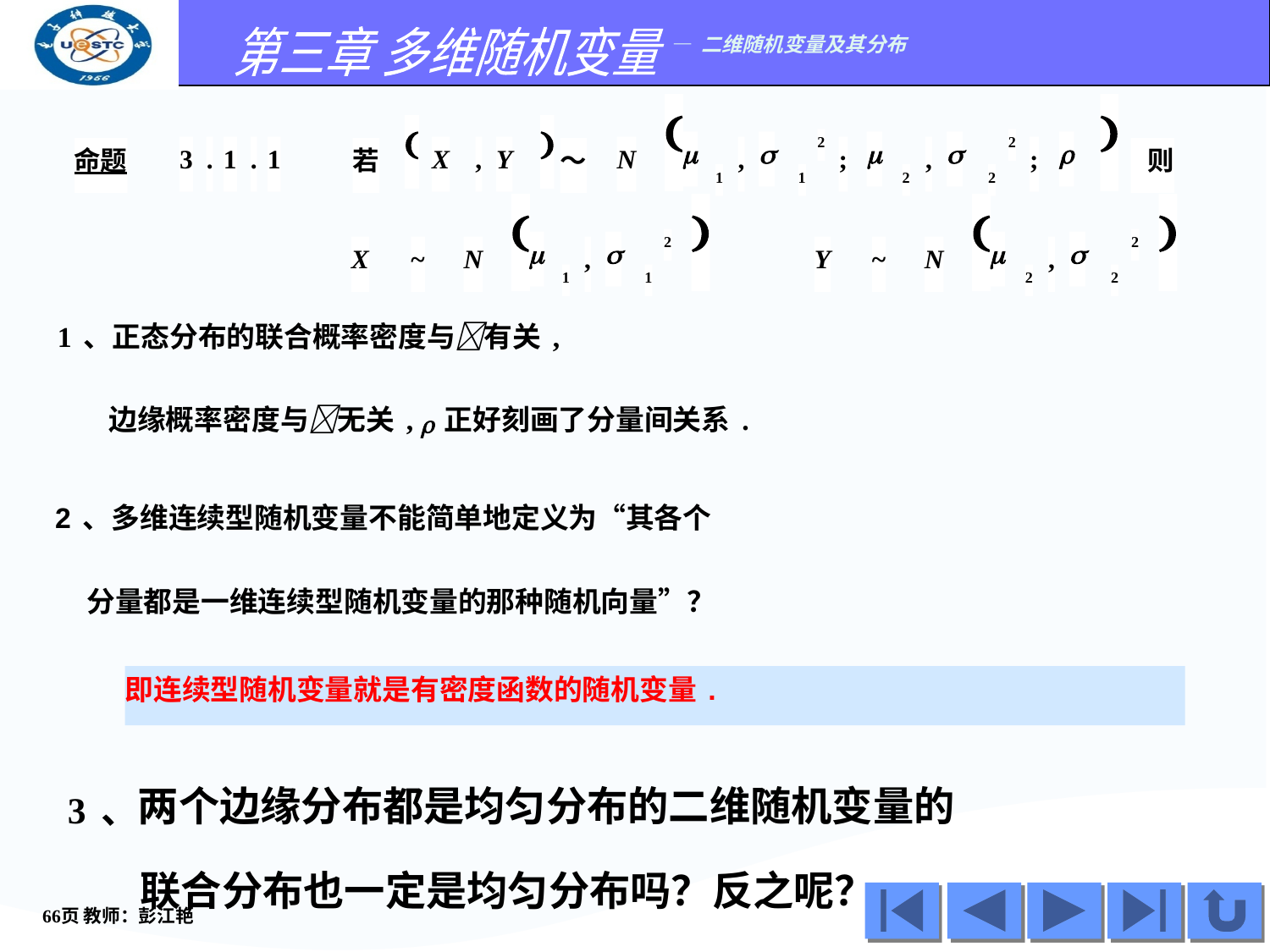

(
)
(
)
2
2
μ
σ
μ
σ
ρ
3
.
1
.
1
X
,
Y
N
,
;
,
;
命题
若
～
 则
1
1
2
2
(
)
(
)
2
2
μ
σ
μ
σ
X
~
N
,
Y
~
N
,
1
1
2
2
1、正态分布的联合概率密度与ρ有关,
      边缘概率密度与ρ无关, ρ正好刻画了分量间关系.
2、多维连续型随机变量不能简单地定义为“其各个
   分量都是一维连续型随机变量的那种随机向量”？
即连续型随机变量就是有密度函数的随机变量.
3、两个边缘分布都是均匀分布的二维随机变量的
      联合分布也一定是均匀分布吗？反之呢？